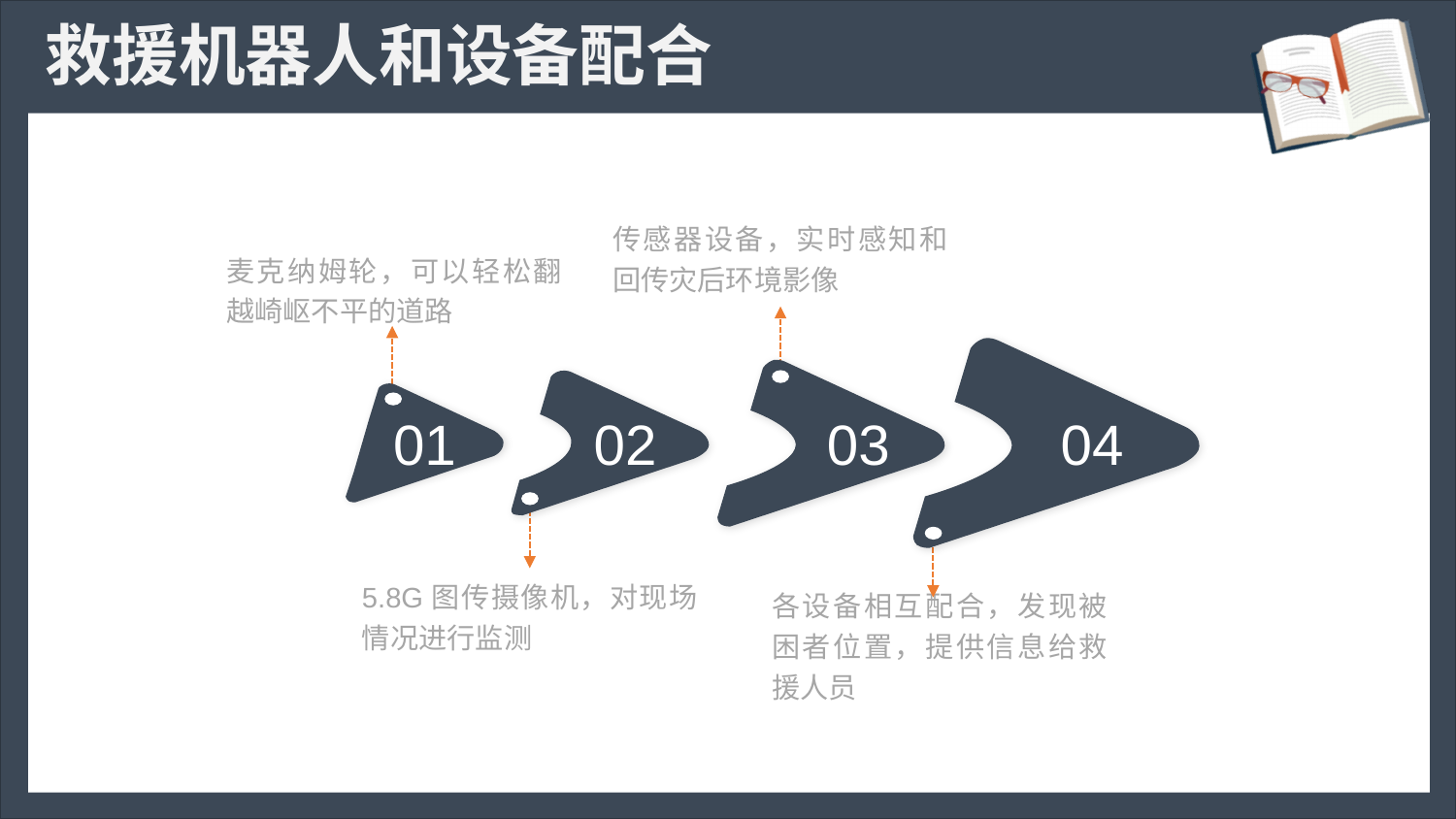

# 救援机器人和设备配合
传感器设备，实时感知和回传灾后环境影像
麦克纳姆轮，可以轻松翻越崎岖不平的道路
04

03

02

01

5.8G图传摄像机，对现场情况进行监测
各设备相互配合，发现被困者位置，提供信息给救援人员